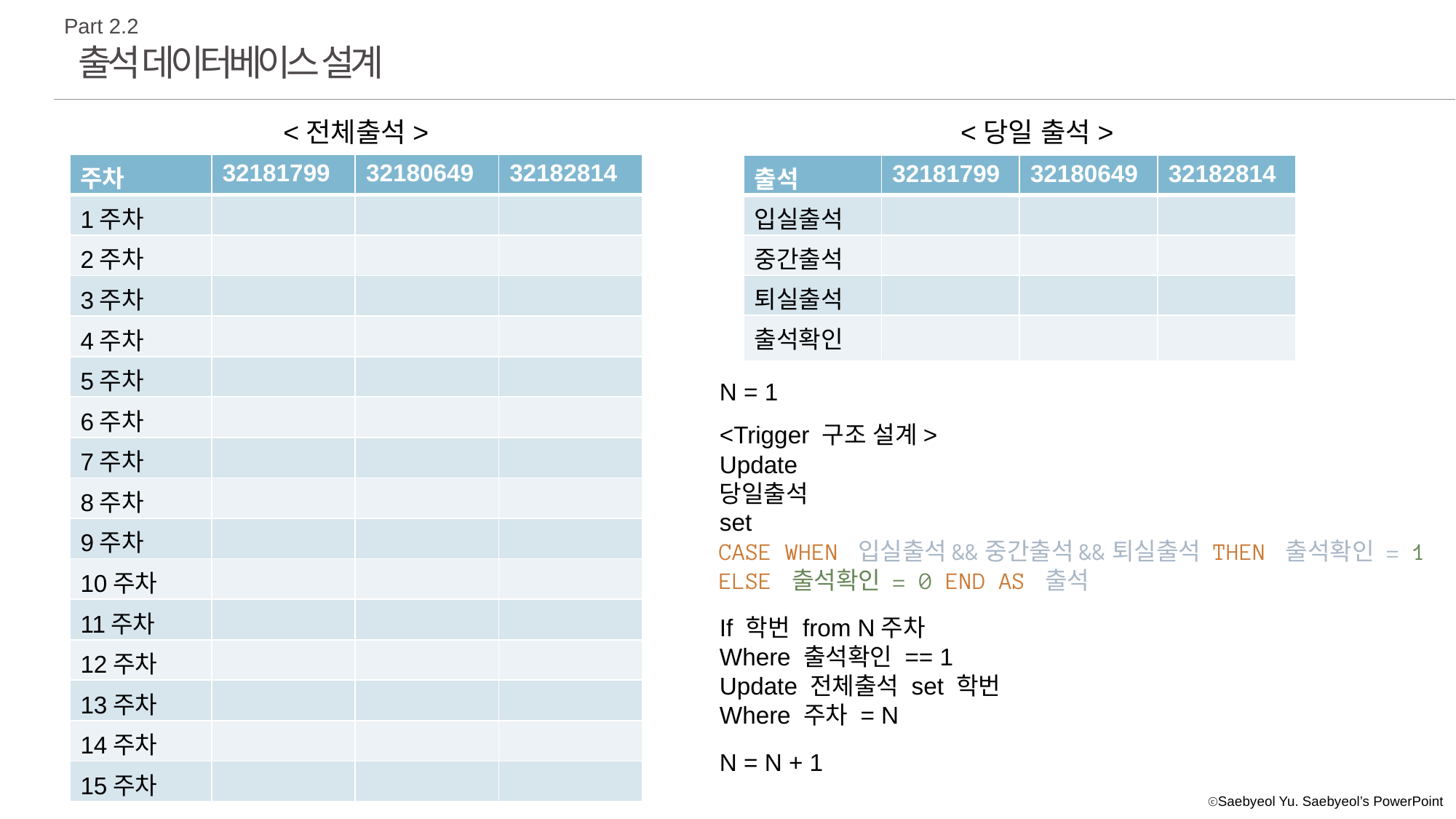

Part 2.2
출석 데이터베이스 설계
<전체출석>
<당일 출석>
| 주차 | 32181799 | 32180649 | 32182814 |
| --- | --- | --- | --- |
| 1주차 |  |  |  |
| 2주차 |  |  |  |
| 3주차 |  |  |  |
| 4주차 |  |  |  |
| 5주차 |  |  |  |
| 6주차 |  |  |  |
| 7주차 |  |  |  |
| 8주차 |  |  |  |
| 9주차 |  |  |  |
| 10주차 |  |  |  |
| 11주차 |  |  |  |
| 12주차 |  |  |  |
| 13주차 |  |  |  |
| 14주차 |  |  |  |
| 15주차 |  |  |  |
| 출석 | 32181799 | 32180649 | 32182814 |
| --- | --- | --- | --- |
| 입실출석 |  |  |  |
| 중간출석 |  |  |  |
| 퇴실출석 |  |  |  |
| 출석확인 |  |  |  |

N = 1

<Trigger 구조 설계>
Update
당일출석
set
CASE WHEN 입실출석&&중간출석&&퇴실출석 THEN 출석확인 = 1 ELSE 출석확인 = 0 END AS 출석

If 학번 from N주차
Where 출석확인 == 1
Update 전체출석 set 학번
Where 주차 = N

N = N + 1